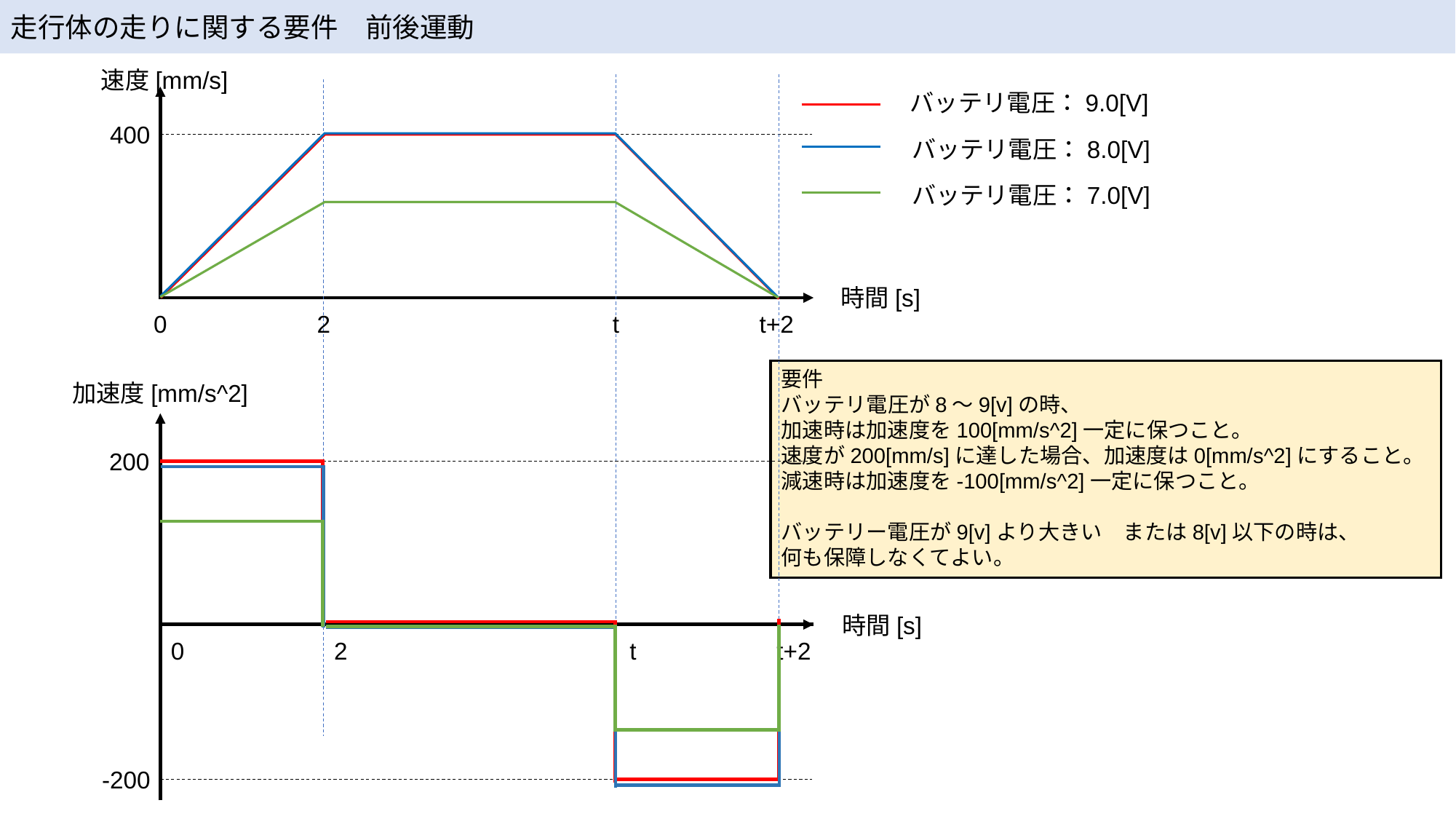

走行体の走りに関する要件　前後運動
速度[mm/s]
バッテリ電圧：9.0[V]

400
バッテリ電圧：8.0[V]

バッテリ電圧：7.0[V]

時間[s]
0
2
t
t+2
要件
バッテリ電圧が8〜9[v]の時、
加速時は加速度を100[mm/s^2]一定に保つこと。
速度が200[mm/s]に達した場合、加速度は0[mm/s^2]にすること。
減速時は加速度を-100[mm/s^2]一定に保つこと。

バッテリー電圧が9[v]より大きい　または8[v]以下の時は、
何も保障しなくてよい。

加速度[mm/s^2]

200

時間[s]
0

2
t
t+2
-200